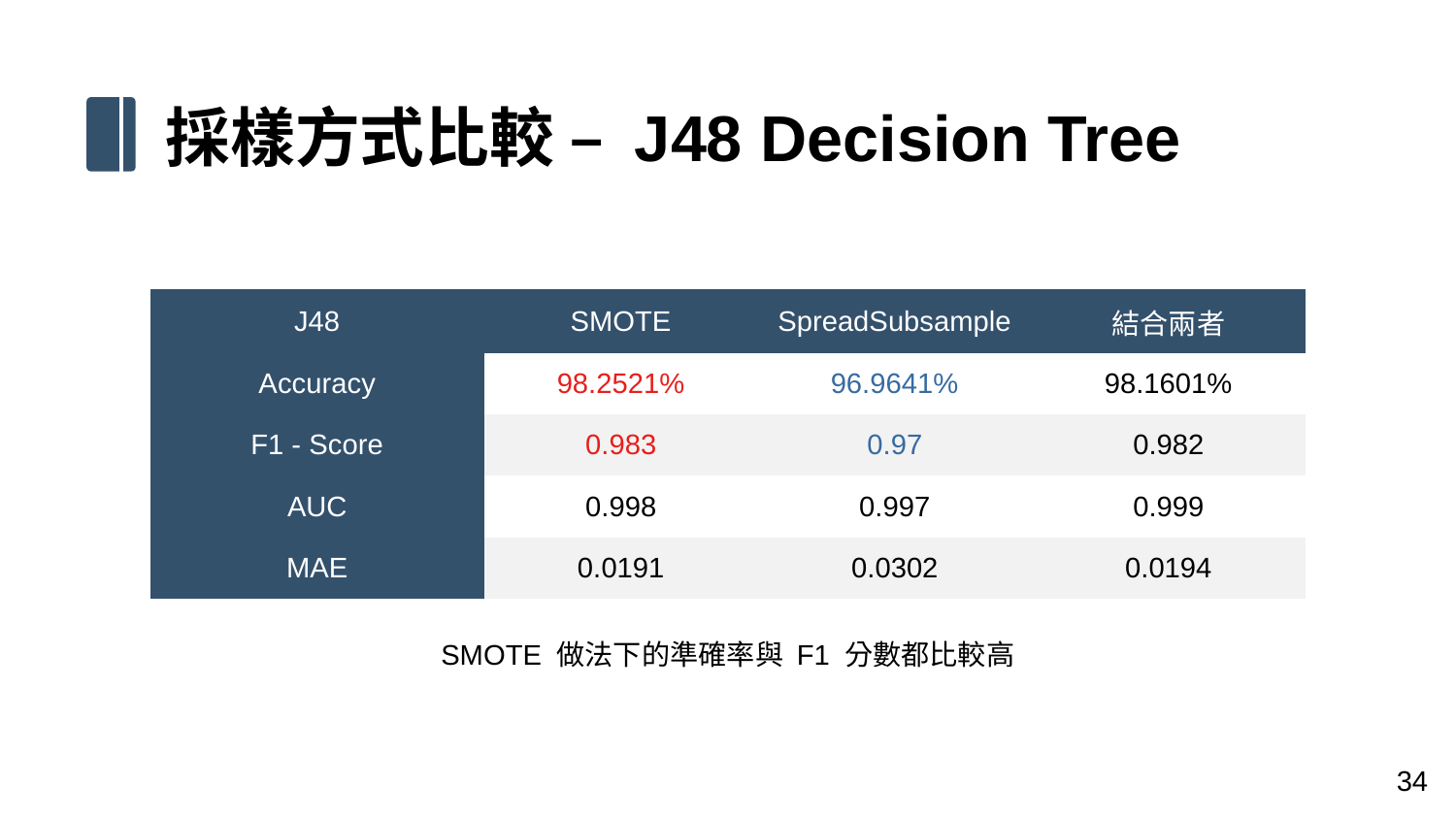

採樣方式比較 – J48 Decision Tree

| J48 | SMOTE | SpreadSubsample | 結合兩者 |
| --- | --- | --- | --- |
| Accuracy | 98.2521% | 96.9641% | 98.1601% |
| F1 - Score | 0.983 | 0.97 | 0.982 |
| AUC | 0.998 | 0.997 | 0.999 |
| MAE | 0.0191 | 0.0302 | 0.0194 |
SMOTE 做法下的準確率與 F1 分數都比較高
34